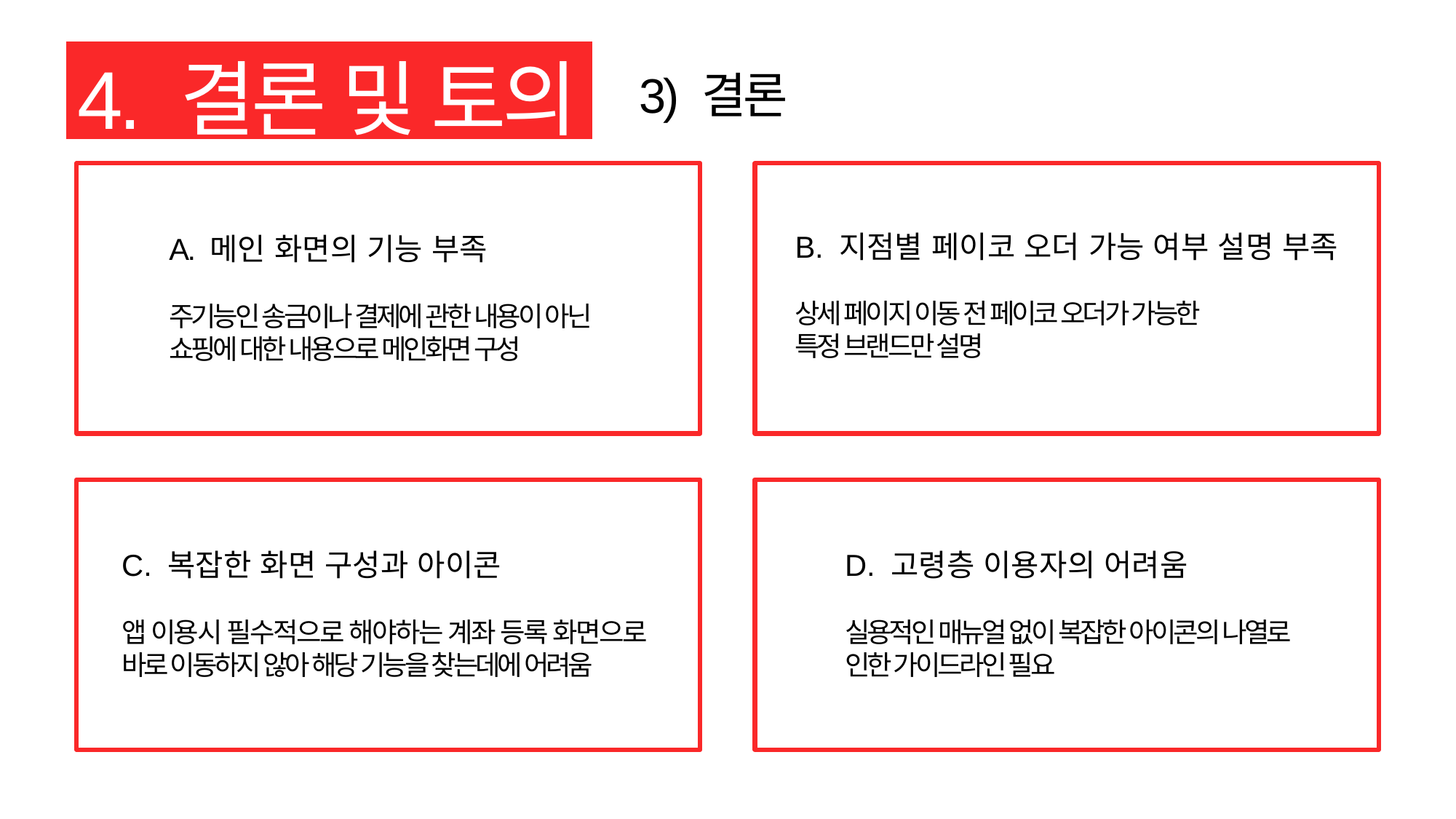

4. 결론 및 토의

3) 결론

B. 지점별 페이코 오더 가능 여부 설명 부족

상세 페이지 이동 전 페이코 오더가 가능한
특정 브랜드만 설명

메인 화면의 기능 부족

주기능인 송금이나 결제에 관한 내용이 아닌
쇼핑에 대한 내용으로 메인화면 구성

C. 복잡한 화면 구성과 아이콘

앱 이용시 필수적으로 해야하는 계좌 등록 화면으로 바로 이동하지 않아 해당 기능을 찾는데에 어려움

D. 고령층 이용자의 어려움

실용적인 매뉴얼 없이 복잡한 아이콘의 나열로 인한 가이드라인 필요